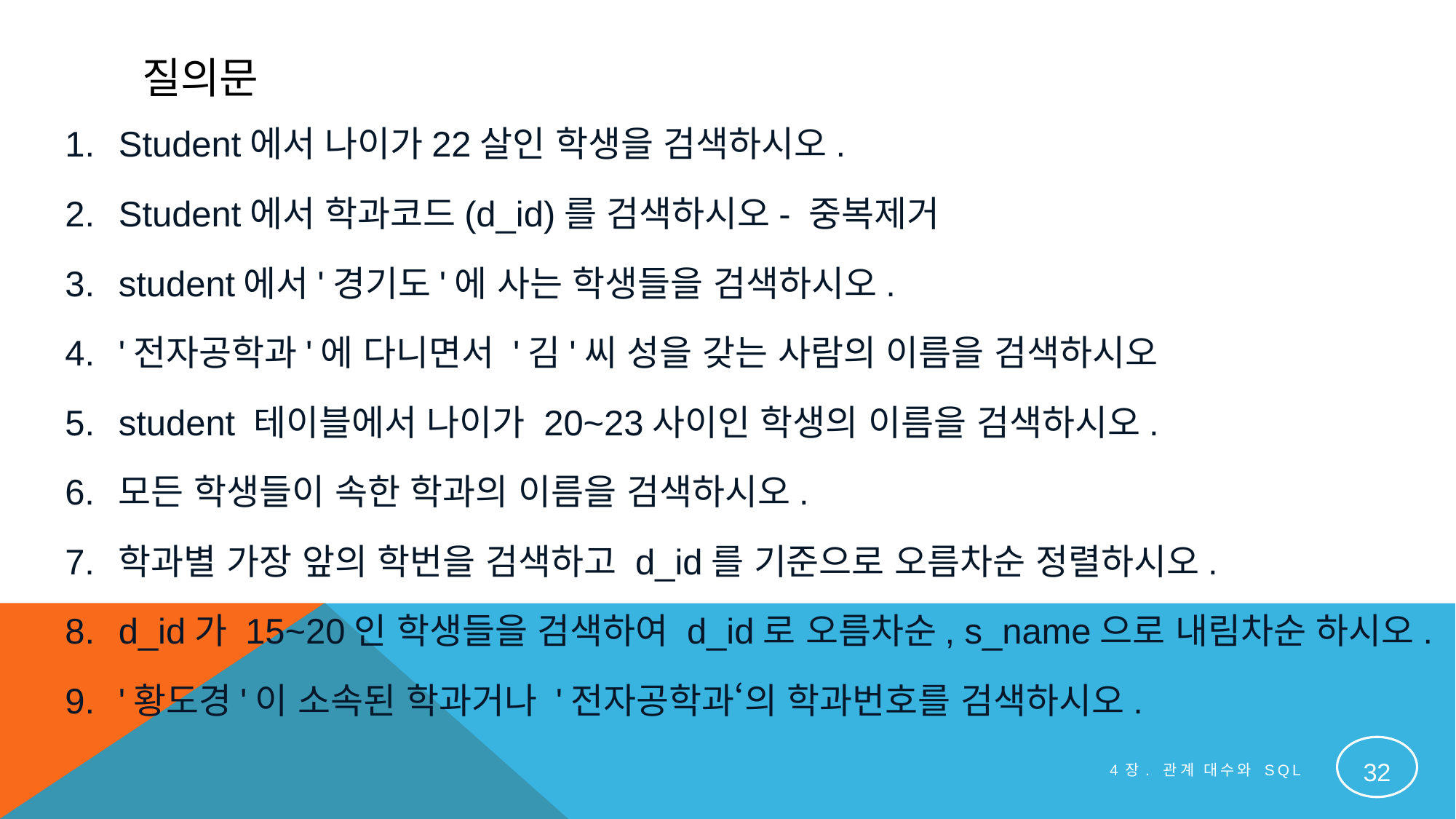

# 질의문
Student에서 나이가22살인 학생을 검색하시오.
Student에서 학과코드(d_id)를 검색하시오- 중복제거
student에서'경기도'에 사는 학생들을 검색하시오.
'전자공학과'에 다니면서 '김'씨 성을 갖는 사람의 이름을 검색하시오
student 테이블에서 나이가 20~23사이인 학생의 이름을 검색하시오.
모든 학생들이 속한 학과의 이름을 검색하시오.
학과별 가장 앞의 학번을 검색하고 d_id를 기준으로 오름차순 정렬하시오.
d_id가 15~20인 학생들을 검색하여 d_id로 오름차순, s_name으로 내림차순 하시오.
'황도경'이 소속된 학과거나 '전자공학과‘의 학과번호를 검색하시오.

32
4장. 관계 대수와 SQL